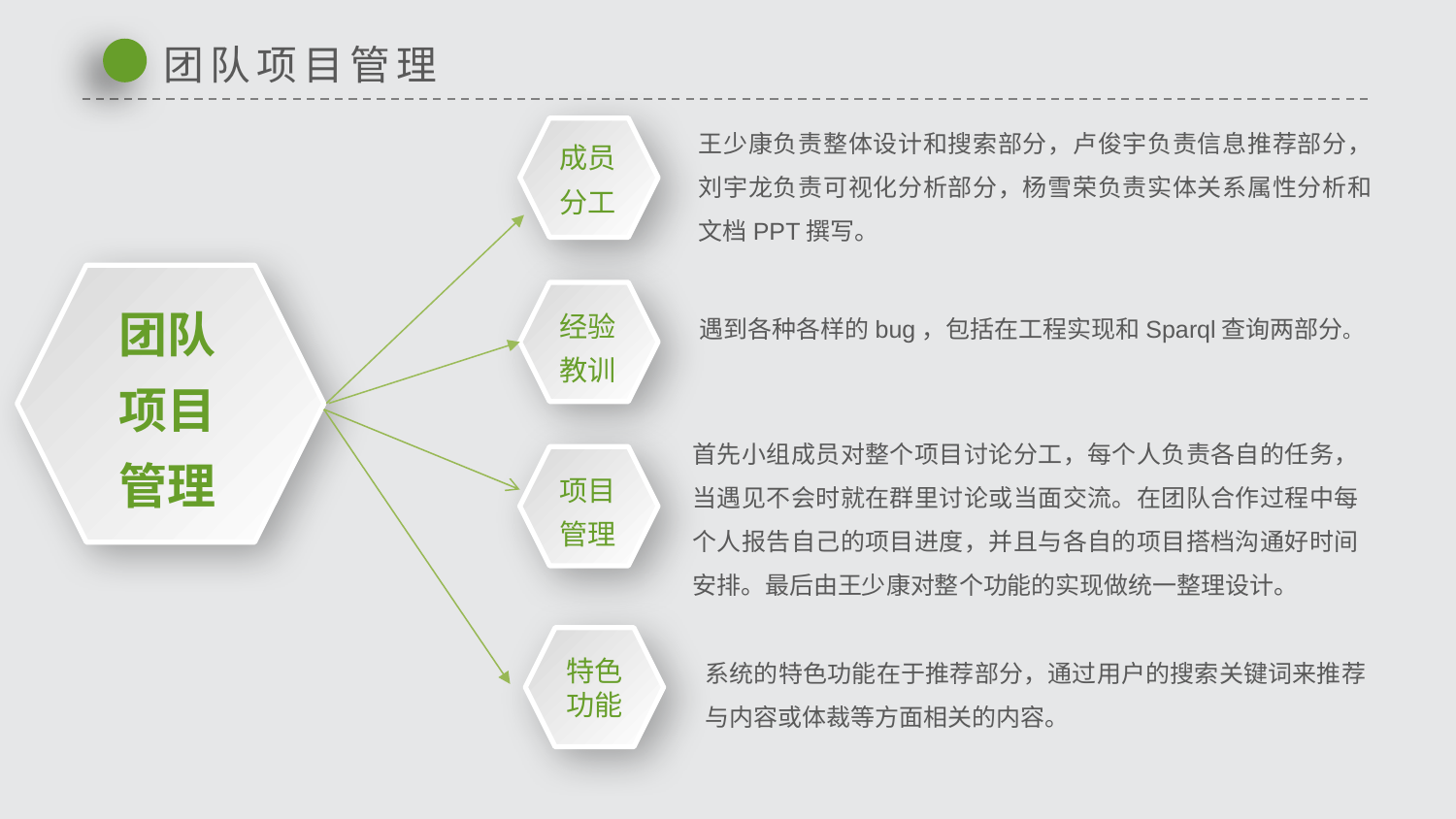

团队项目管理

王少康负责整体设计和搜索部分，卢俊宇负责信息推荐部分，刘宇龙负责可视化分析部分，杨雪荣负责实体关系属性分析和文档PPT撰写。

成员
分工

团队
项目
管理

经验
教训
遇到各种各样的bug，包括在工程实现和Sparql查询两部分。
首先小组成员对整个项目讨论分工，每个人负责各自的任务，当遇见不会时就在群里讨论或当面交流。在团队合作过程中每个人报告自己的项目进度，并且与各自的项目搭档沟通好时间安排。最后由王少康对整个功能的实现做统一整理设计。

项目
管理
特色功能

系统的特色功能在于推荐部分，通过用户的搜索关键词来推荐与内容或体裁等方面相关的内容。